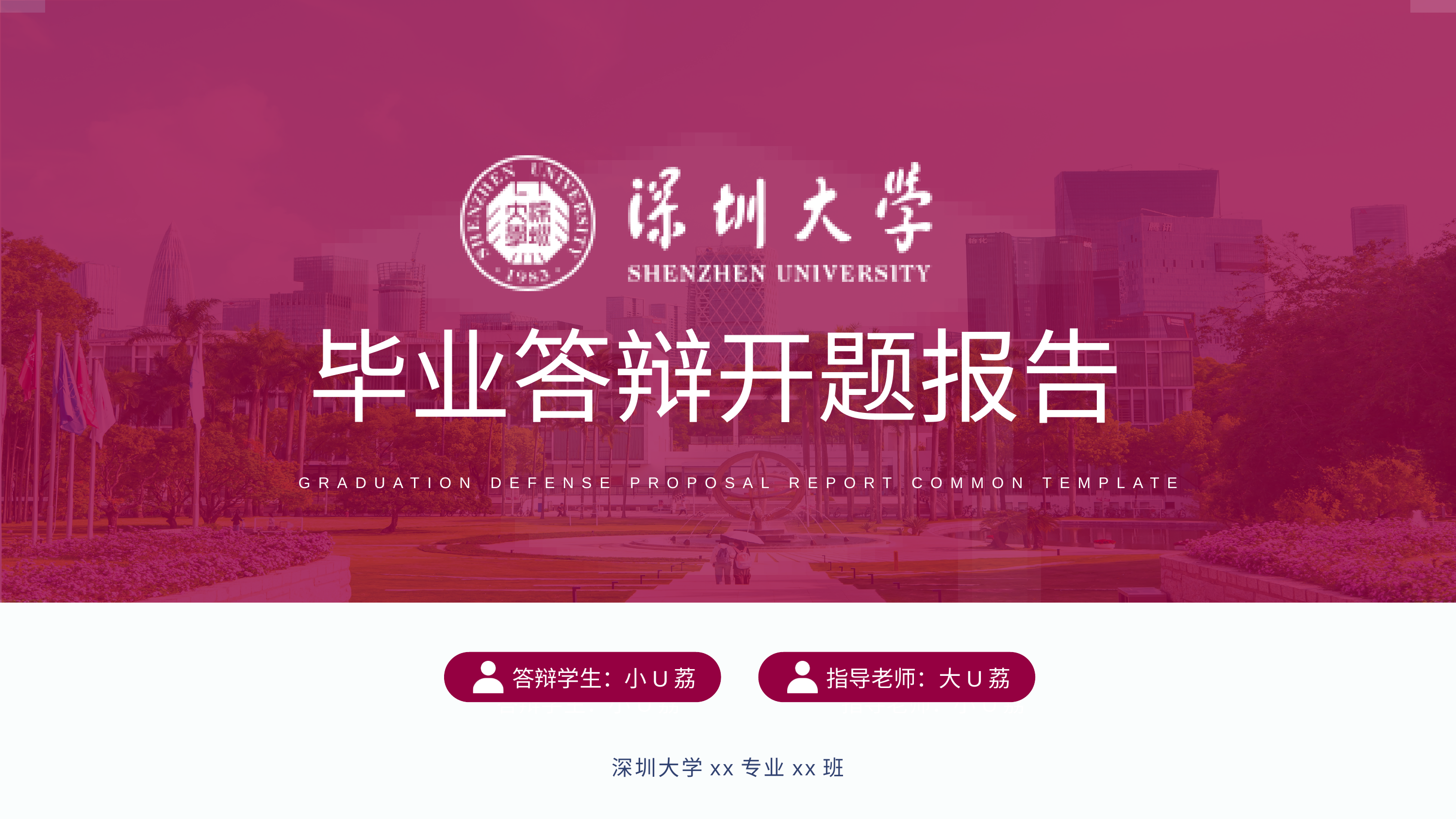

毕业答辩开题报告
GRADUATION DEFENSE PROPOSAL REPORT COMMON TEMPLATE

答辩学生：小U荔
答辩学生：张小可
指导老师：大U荔

答辩学生：小U荔
指导老师：小U荔
深圳大学xx专业xx班